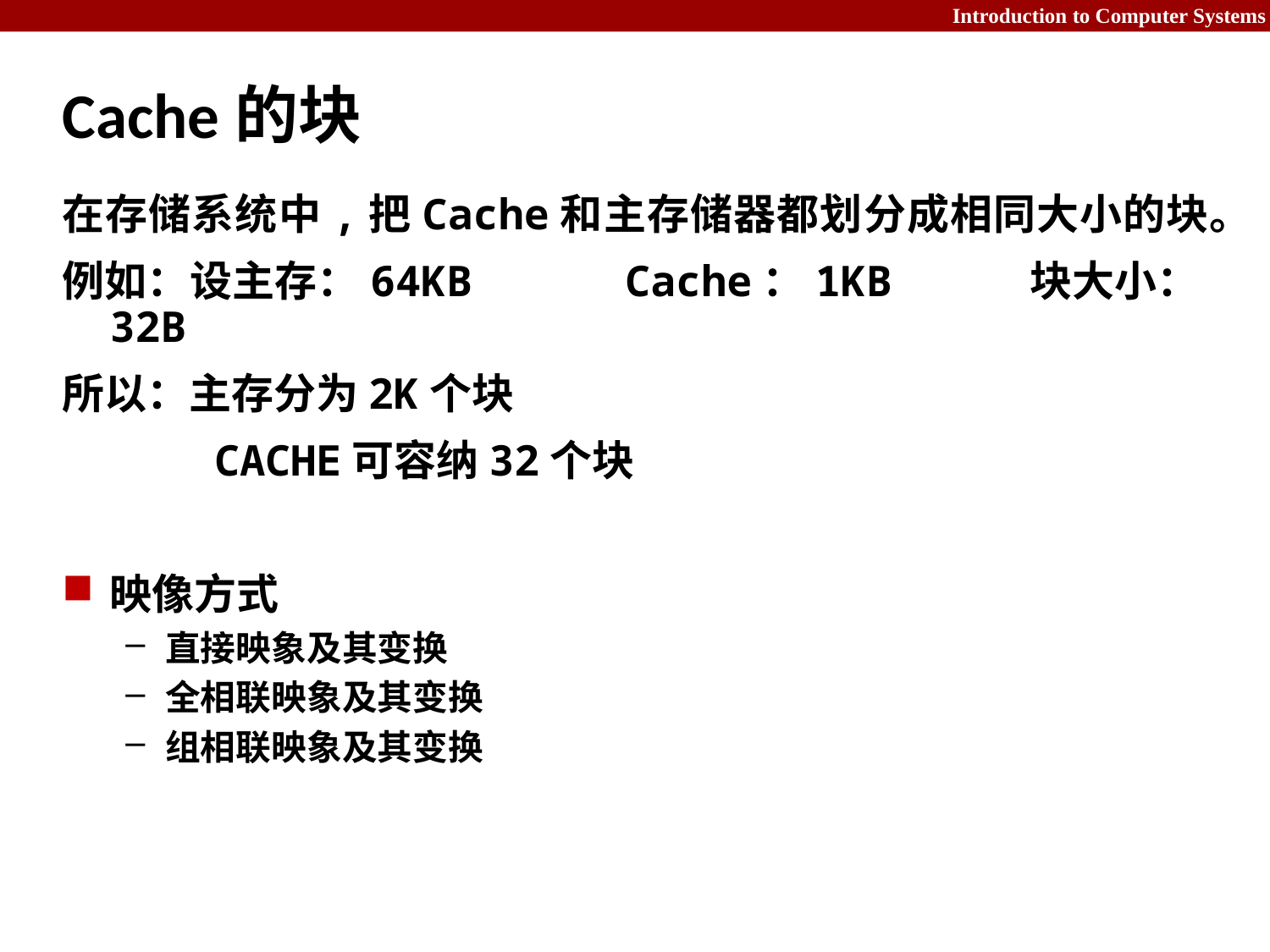

# Cache的块
在存储系统中,把Cache和主存储器都划分成相同大小的块。
例如：设主存：64KB      Cache：1KB     块大小：32B
所以：主存分为2K个块
      CACHE可容纳32个块

映像方式
直接映象及其变换
全相联映象及其变换
组相联映象及其变换